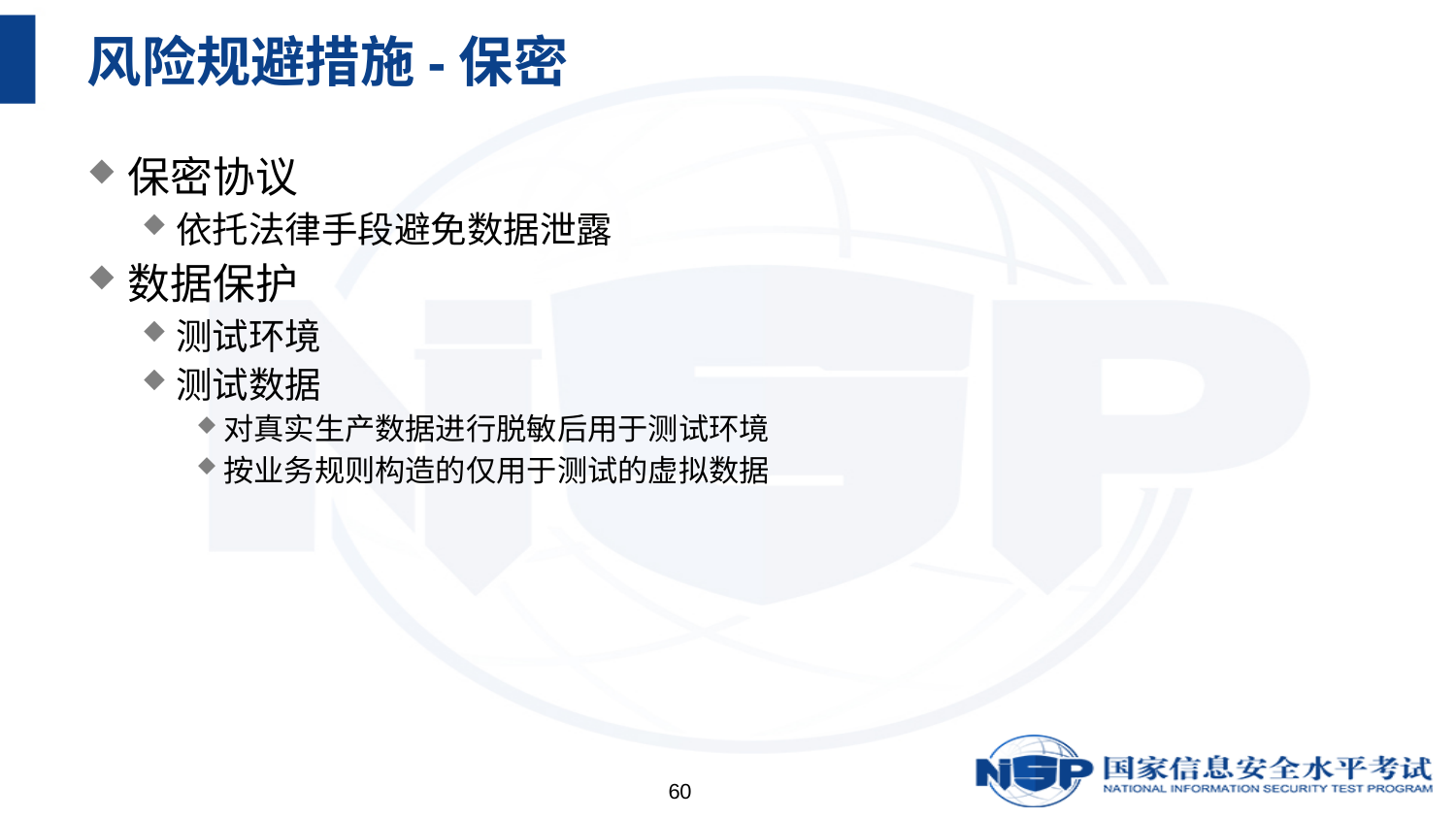

# 风险规避措施-保密
保密协议
依托法律手段避免数据泄露
数据保护
测试环境
测试数据
对真实生产数据进行脱敏后用于测试环境
按业务规则构造的仅用于测试的虚拟数据